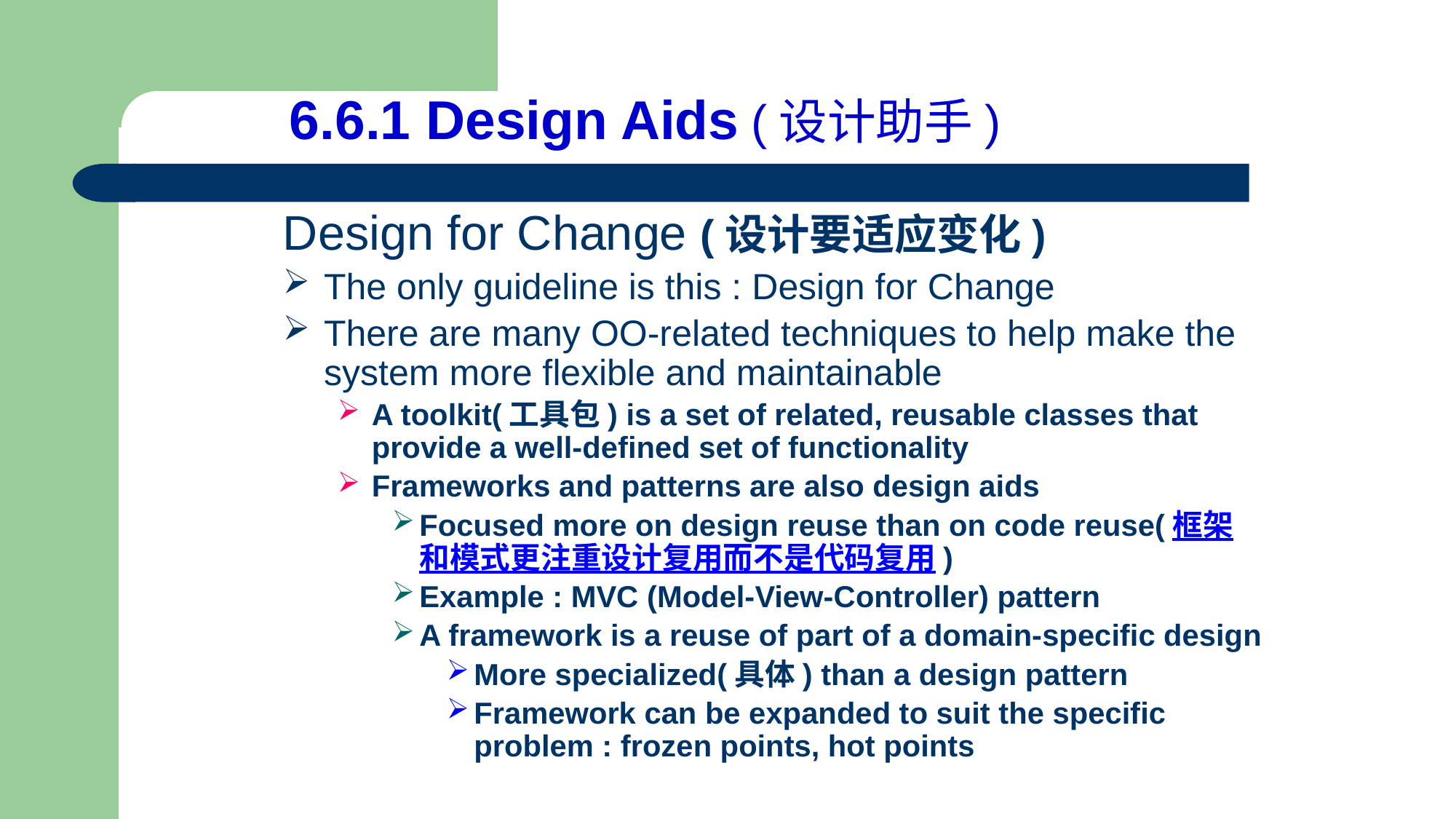

# 6.6.1 Design Aids (设计助手)
Design for Change (设计要适应变化)
The only guideline is this : Design for Change
There are many OO-related techniques to help make the system more flexible and maintainable
A toolkit(工具包) is a set of related, reusable classes that provide a well-defined set of functionality
Frameworks and patterns are also design aids
Focused more on design reuse than on code reuse(框架和模式更注重设计复用而不是代码复用)
Example : MVC (Model-View-Controller) pattern
A framework is a reuse of part of a domain-specific design
More specialized(具体) than a design pattern
Framework can be expanded to suit the specific problem : frozen points, hot points
487